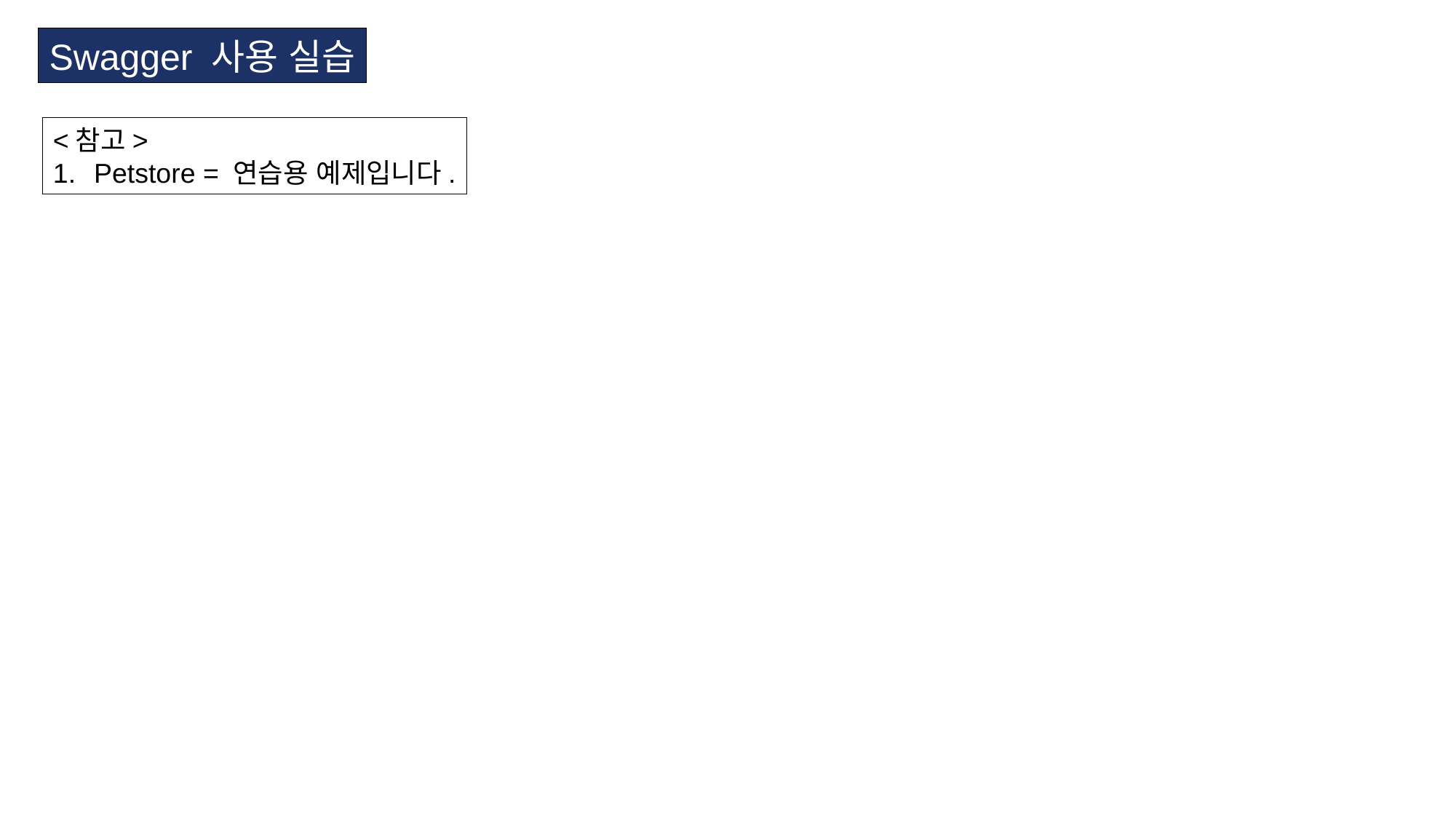

Swagger 사용 실습
<참고>
Petstore = 연습용 예제입니다.